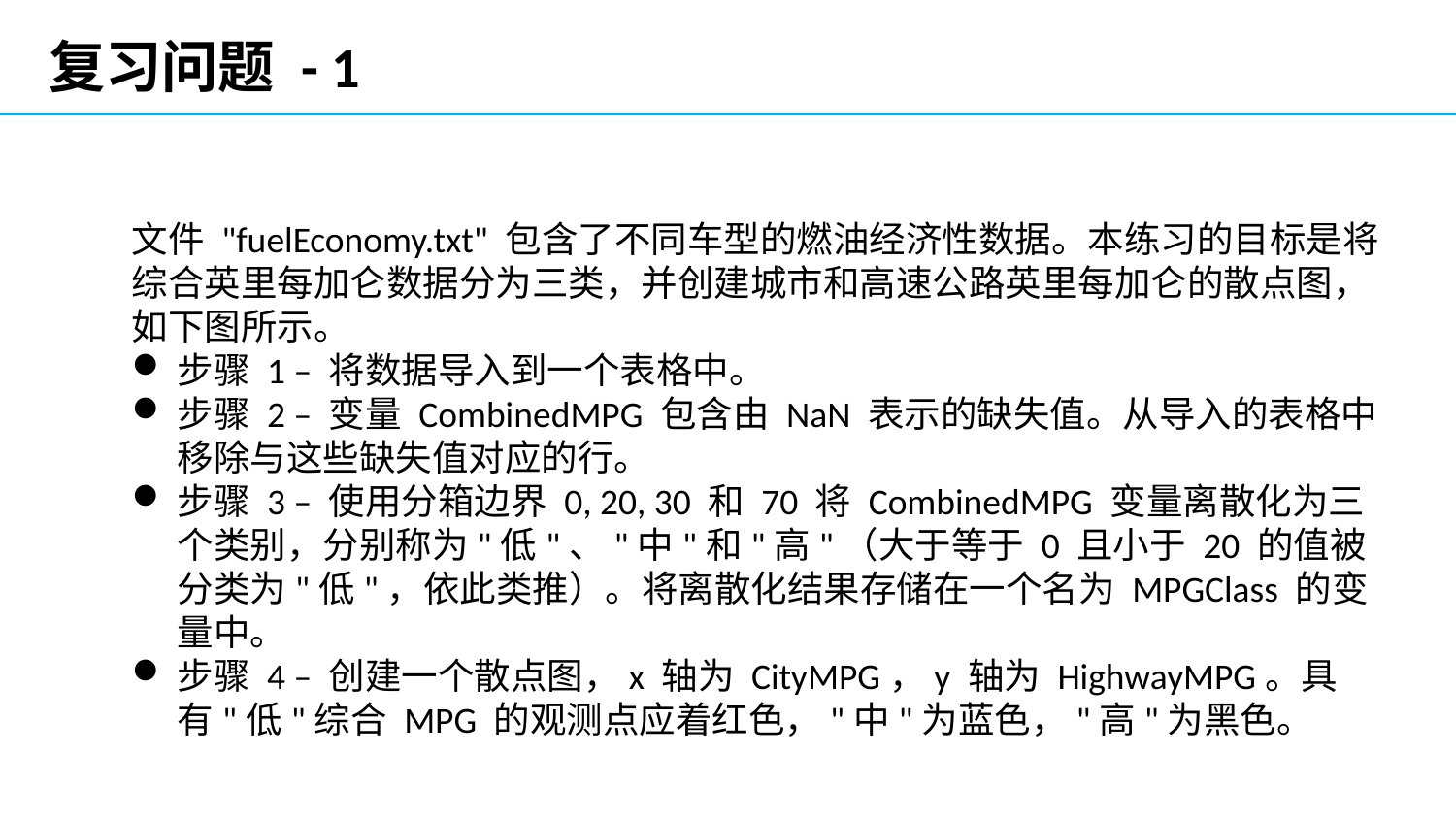

# 复习问题 - 1
文件 "fuelEconomy.txt" 包含了不同车型的燃油经济性数据。本练习的目标是将综合英里每加仑数据分为三类，并创建城市和高速公路英里每加仑的散点图，如下图所示。
步骤 1 – 将数据导入到一个表格中。
步骤 2 – 变量 CombinedMPG 包含由 NaN 表示的缺失值。从导入的表格中移除与这些缺失值对应的行。
步骤 3 – 使用分箱边界 0, 20, 30 和 70 将 CombinedMPG 变量离散化为三个类别，分别称为"低"、"中"和"高"（大于等于 0 且小于 20 的值被分类为"低"，依此类推）。将离散化结果存储在一个名为 MPGClass 的变量中。
步骤 4 – 创建一个散点图，x 轴为 CityMPG，y 轴为 HighwayMPG。具有"低"综合 MPG 的观测点应着红色，"中"为蓝色，"高"为黑色。